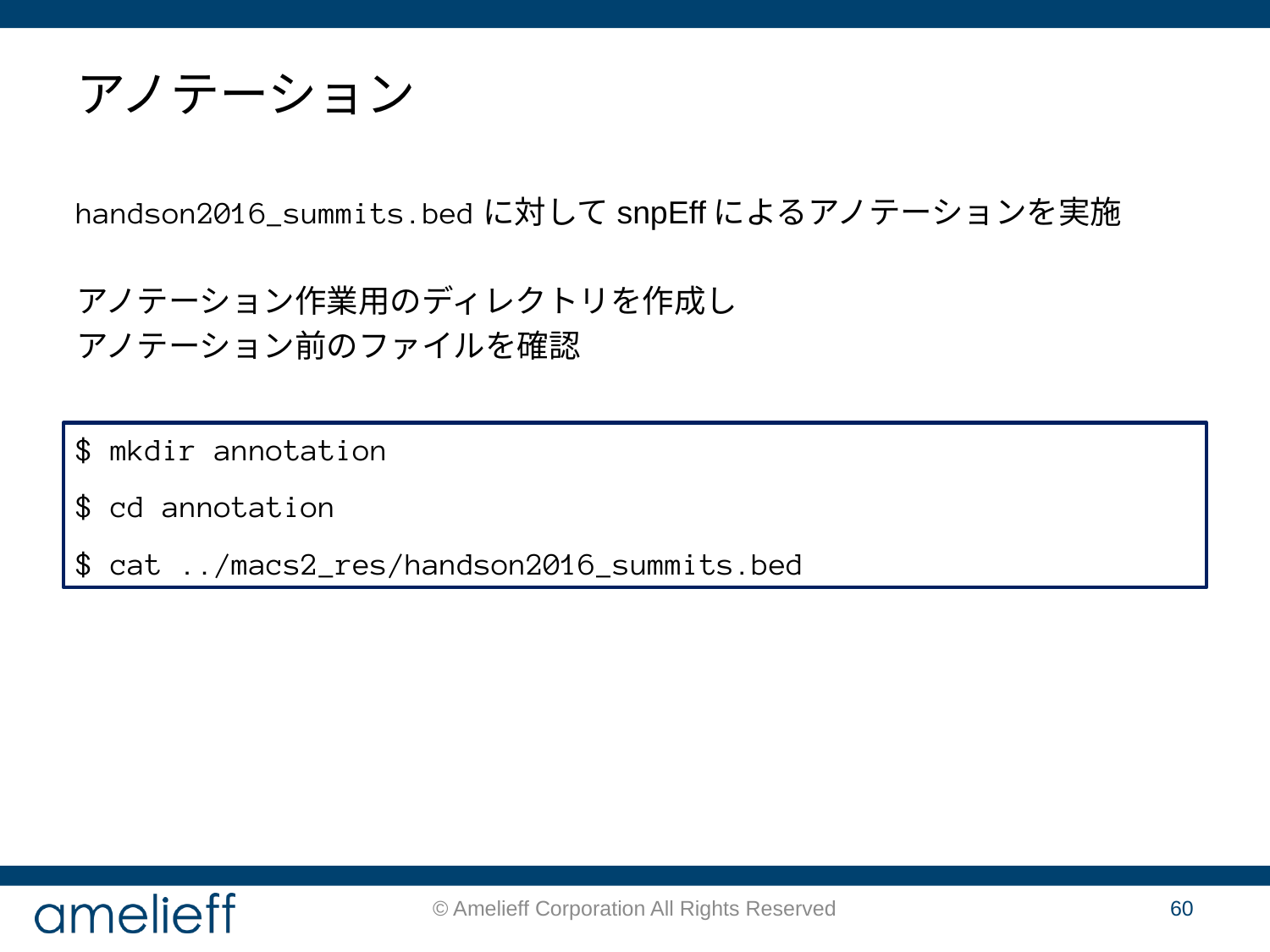

# アノテーション
handson2016_summits.bedに対してsnpEffによるアノテーションを実施

アノテーション作業用のディレクトリを作成し
アノテーション前のファイルを確認
$ mkdir annotation
$ cd annotation
$ cat ../macs2_res/handson2016_summits.bed
© Amelieff Corporation All Rights Reserved
60